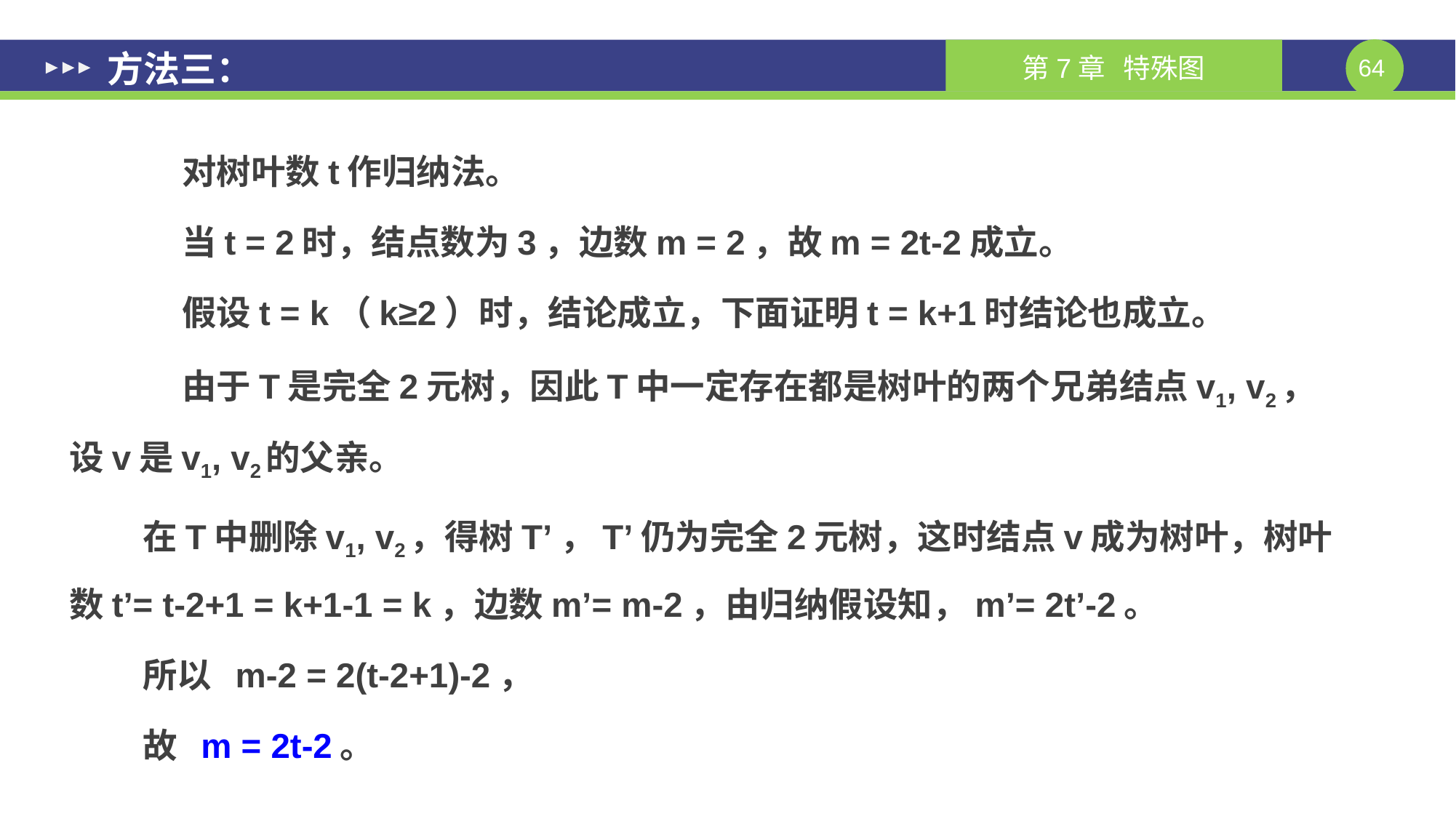

# 方法三：
    对树叶数t作归纳法。
    当t = 2时，结点数为3，边数m = 2，故m = 2t-2成立。
    假设t = k（k≥2）时，结论成立，下面证明t = k+1时结论也成立。
    由于T是完全2元树，因此T中一定存在都是树叶的两个兄弟结点v1, v2，设v是v1, v2的父亲。
在T中删除v1, v2，得树T’，T’仍为完全2元树，这时结点v成为树叶，树叶数t’= t-2+1 = k+1-1 = k，边数m’= m-2，由归纳假设知，m’= 2t’-2。
所以  m-2 = 2(t-2+1)-2，
故  m = 2t-2。